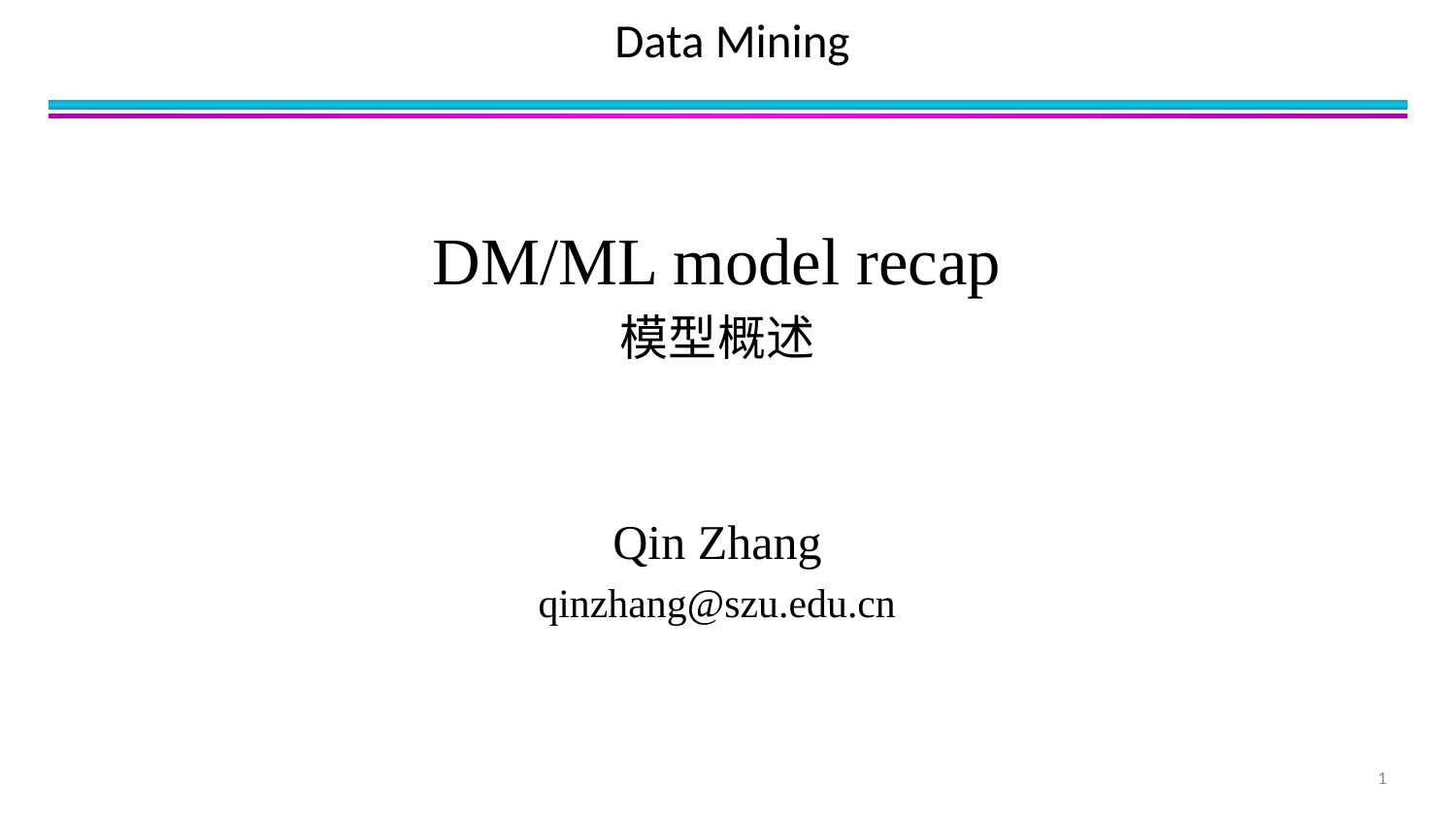

# Data Mining
DM/ML model recap
模型概述

Qin Zhang
qinzhang@szu.edu.cn

1